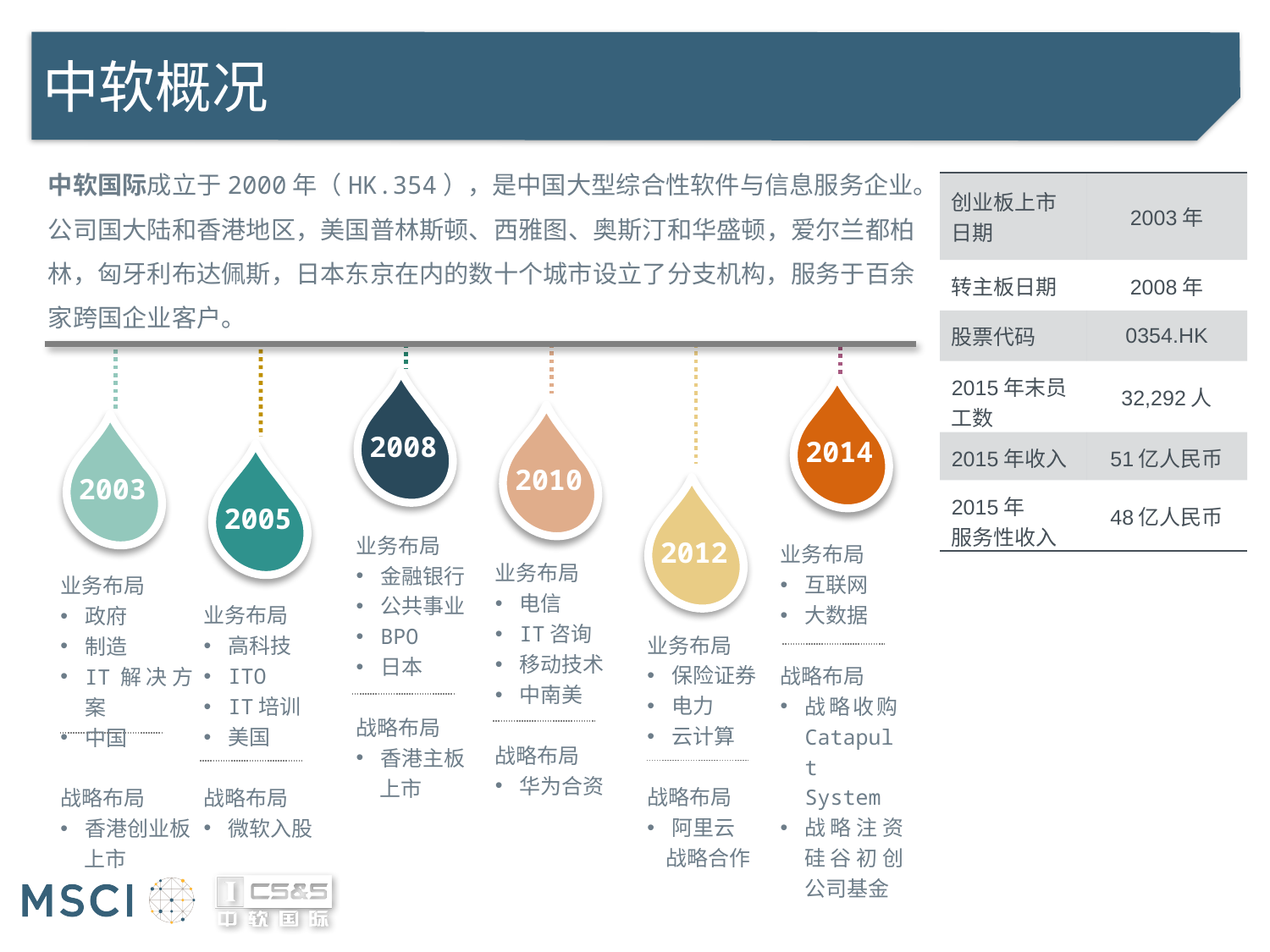

# 中软概况
中软国际成立于2000年（HK.354），是中国大型综合性软件与信息服务企业。公司国大陆和香港地区，美国普林斯顿、西雅图、奥斯汀和华盛顿，爱尔兰都柏林，匈牙利布达佩斯，日本东京在内的数十个城市设立了分支机构，服务于百余家跨国企业客户。

2005

2003

2010

2012

2008

2014
业务布局
金融银行
公共事业
BPO
日本

战略布局
香港主板
    上市
业务布局
互联网
大数据

战略布局
战略收购Catapult System
战略注资硅谷初创公司基金
业务布局
电信
IT咨询
移动技术
中南美

战略布局
华为合资
业务布局
政府
制造
IT解决方案
中国

战略布局
香港创业板
    上市
业务布局
高科技
ITO
IT培训
美国

战略布局
微软入股
业务布局
保险证券
电力
云计算

战略布局
阿里云
   战略合作
| 创业板上市日期 | 2003年 |
| --- | --- |
| 转主板日期 | 2008年 |
| 股票代码 | 0354.HK |
| 2015年末员工数 | 32,292人 |
| 2015年收入 | 51亿人民币 |
| 2015年 服务性收入 | 48亿人民币 |